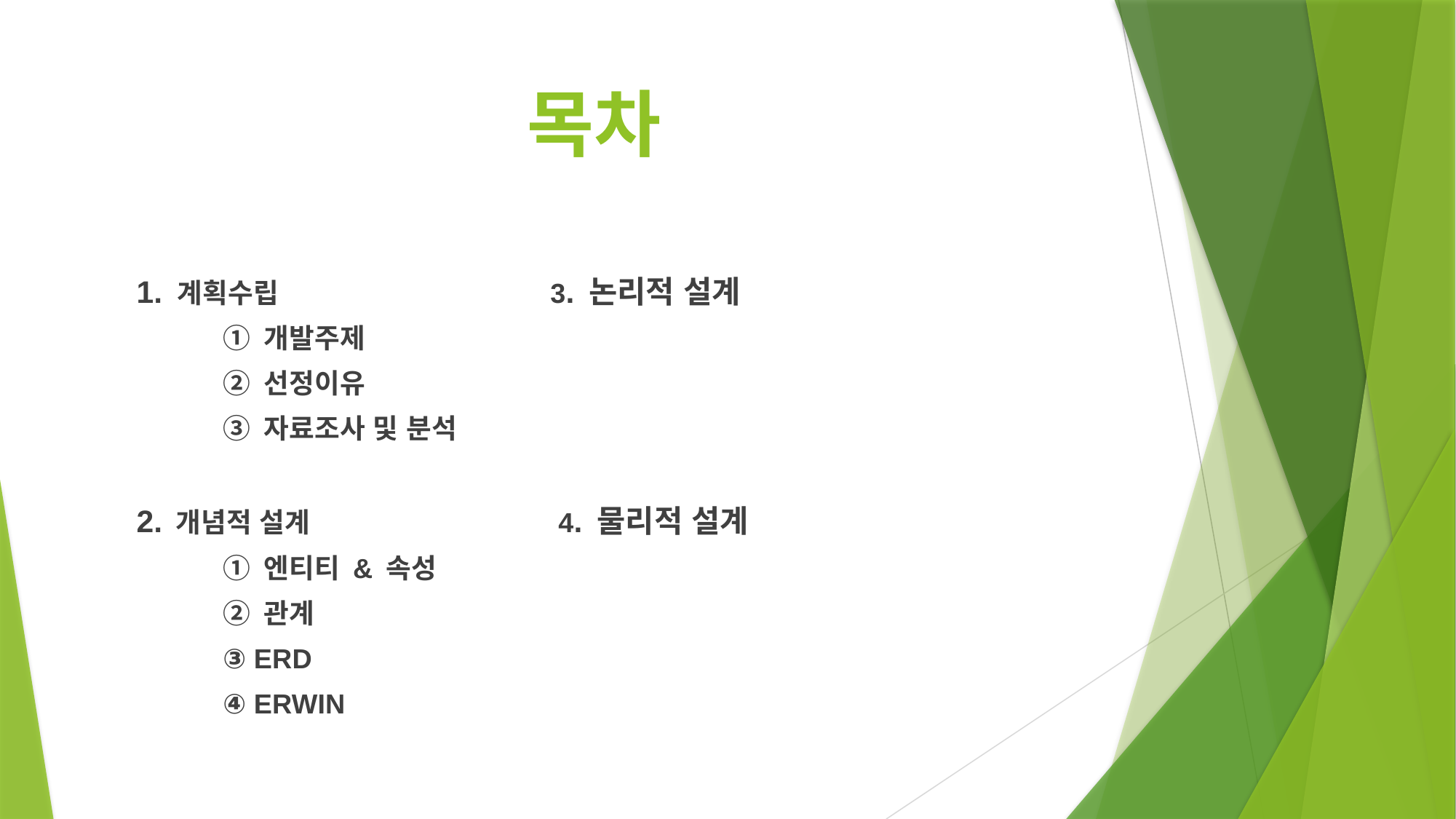

# 목차
1. 계획수립                                  3. 논리적 설계
	① 개발주제
	② 선정이유
	③ 자료조사 및 분석

2. 개념적 설계                               4. 물리적 설계
	① 엔티티 & 속성
	② 관계
	③ ERD
	④ ERWIN